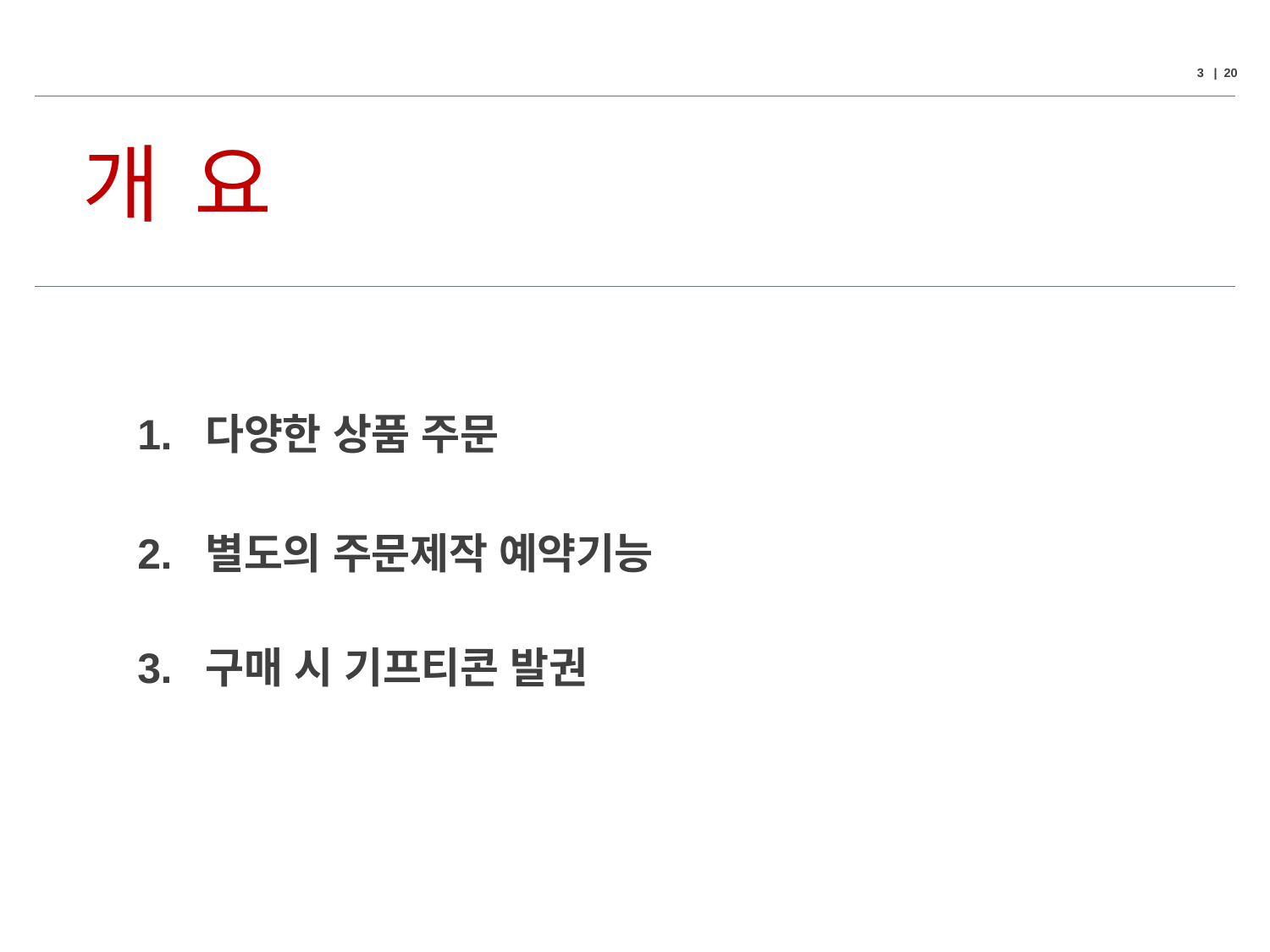

3   |  20
 개 요
1.  다양한 상품 주문

2.  별도의 주문제작 예약기능

3.  구매 시 기프티콘 발권